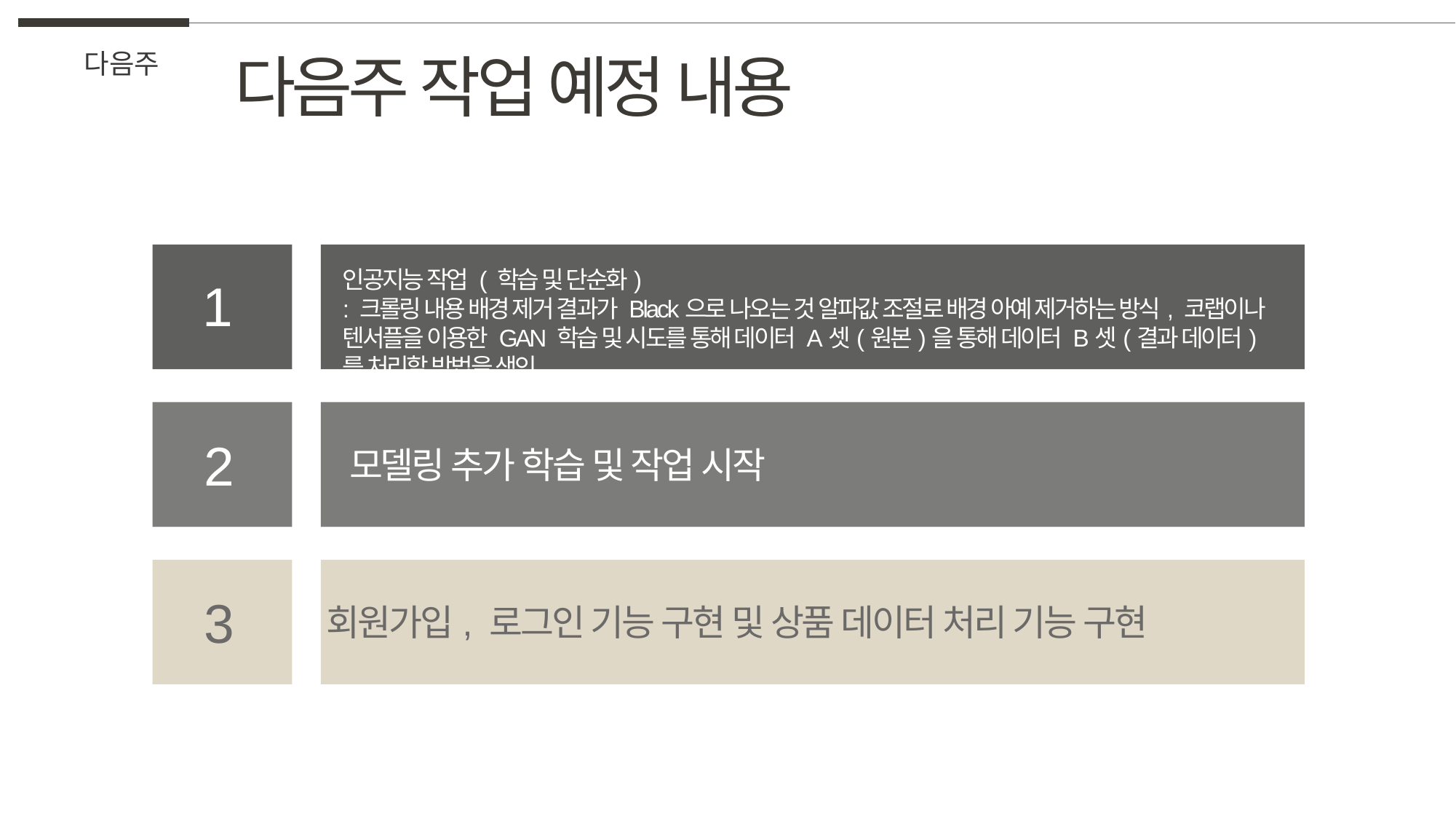

다음주 작업 예정 내용
다음주

인공지능 작업 ( 학습 및 단순화)
: 크롤링 내용 배경 제거 결과가 Black으로 나오는 것 알파값 조절로 배경 아예 제거하는 방식, 코랩이나 텐서플을 이용한 GAN 학습 및 시도를 통해 데이터 A셋(원본)을 통해 데이터 B셋(결과 데이터)를 처리할 방법을 색인
1

2
모델링 추가 학습 및 작업 시작

3
회원가입, 로그인 기능 구현 및 상품 데이터 처리 기능 구현